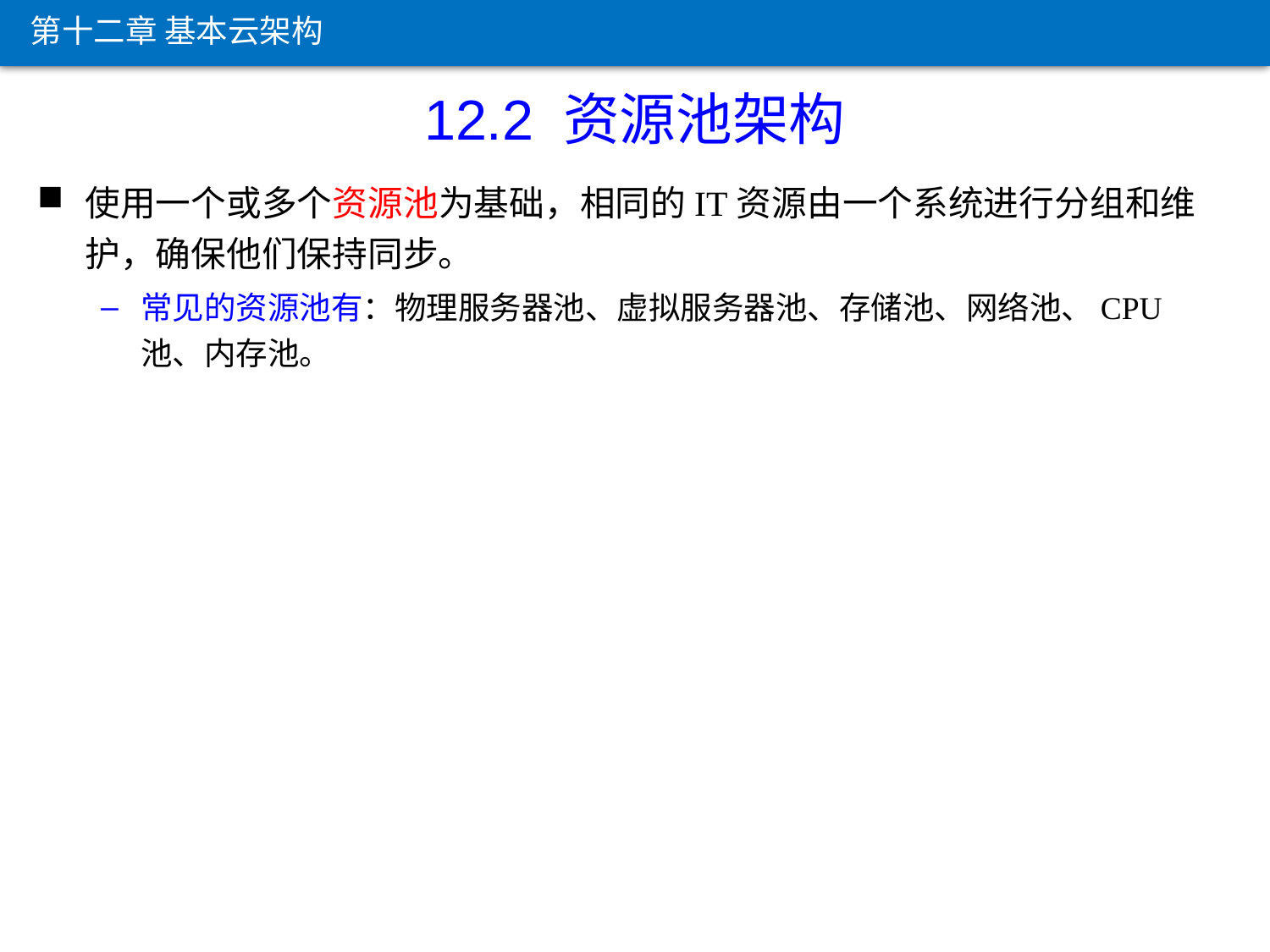

第十二章 基本云架构
12.2 资源池架构
使用一个或多个资源池为基础，相同的IT资源由一个系统进行分组和维护，确保他们保持同步。
常见的资源池有：物理服务器池、虚拟服务器池、存储池、网络池、CPU池、内存池。
35